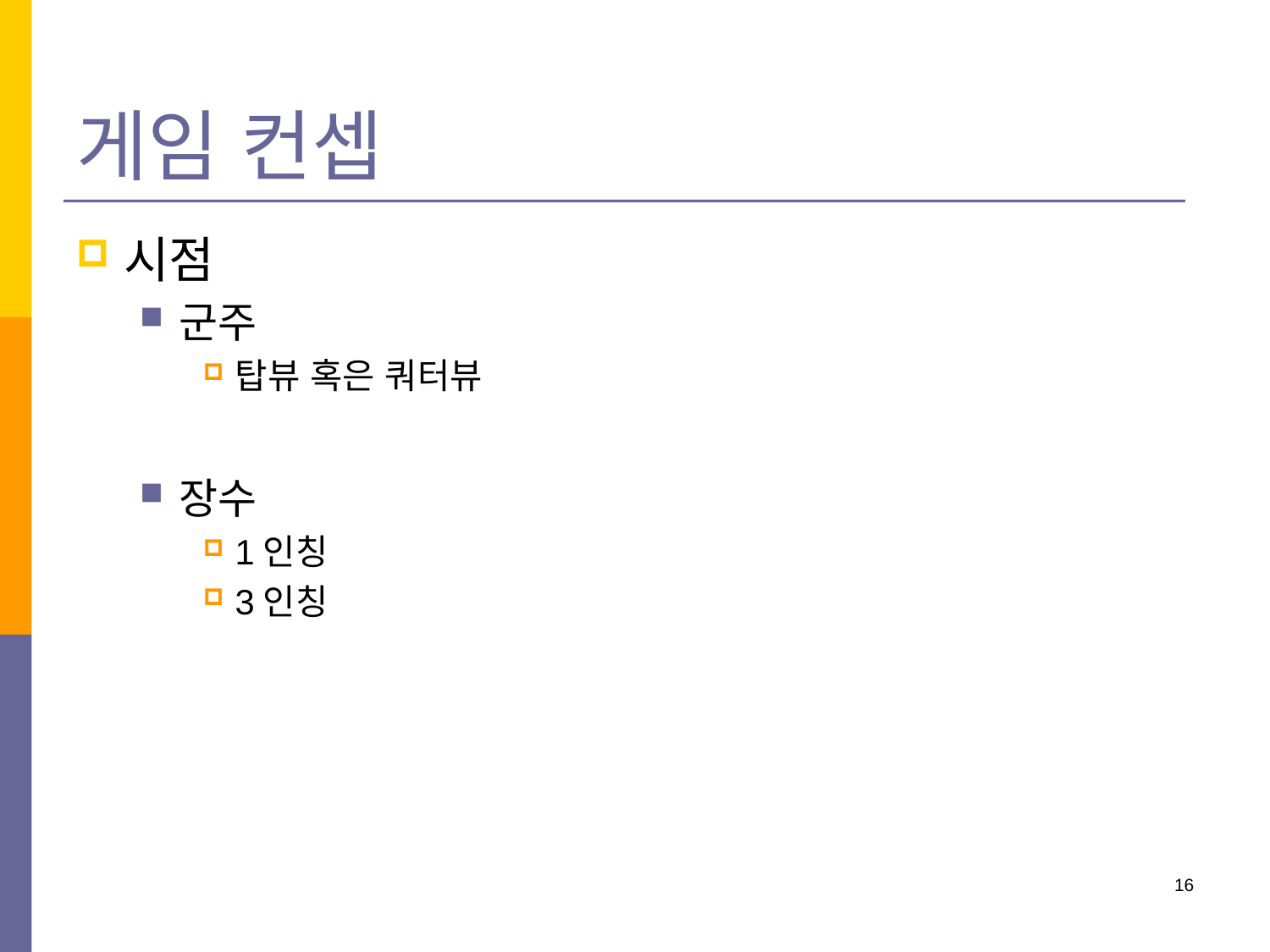

# 게임 컨셉
시점
군주
탑뷰 혹은 쿼터뷰

장수
1인칭
3인칭

16